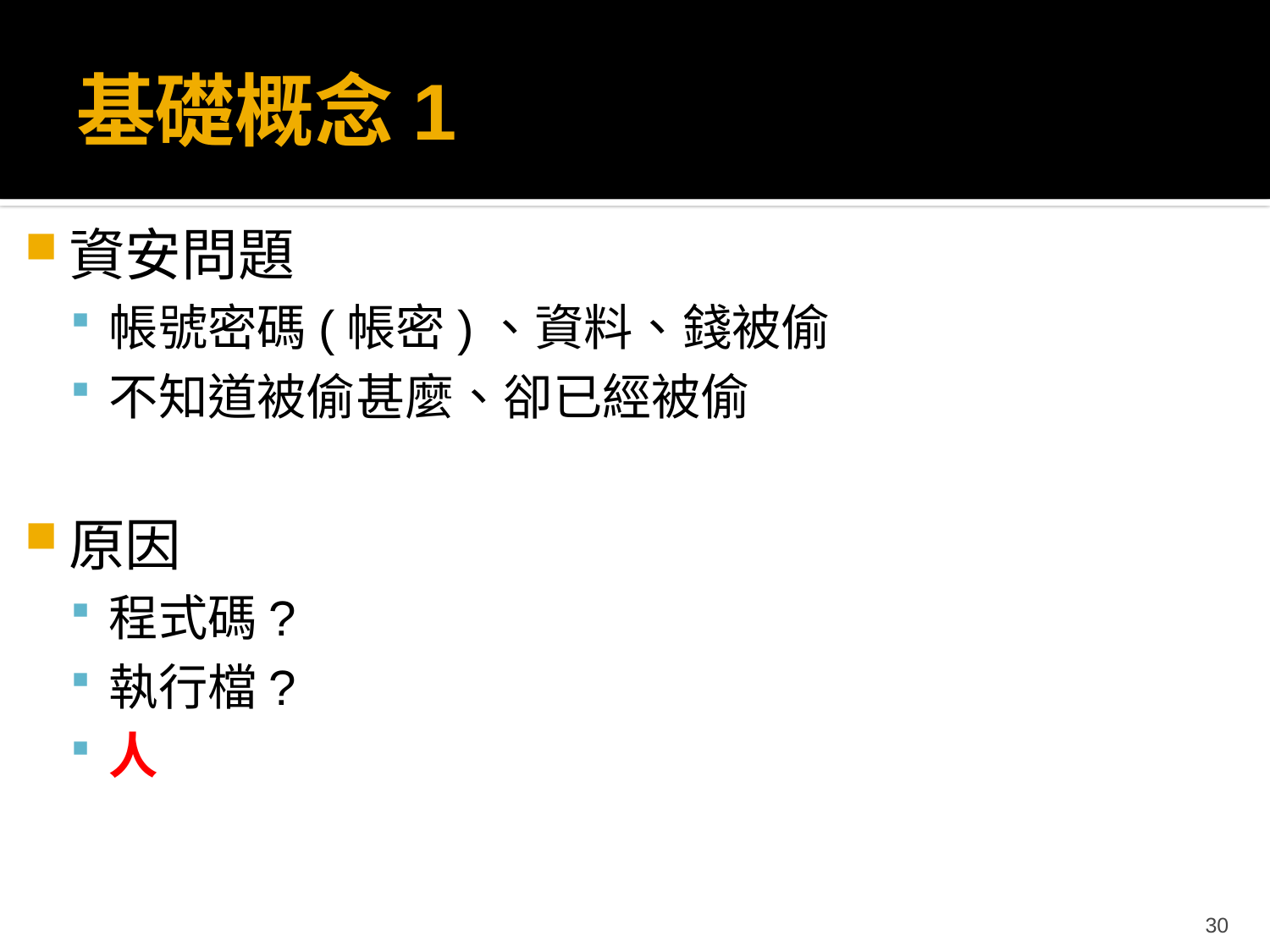

# 基礎概念1
資安問題
帳號密碼(帳密)、資料、錢被偷
不知道被偷甚麼、卻已經被偷

原因
程式碼?
執行檔?
人

30